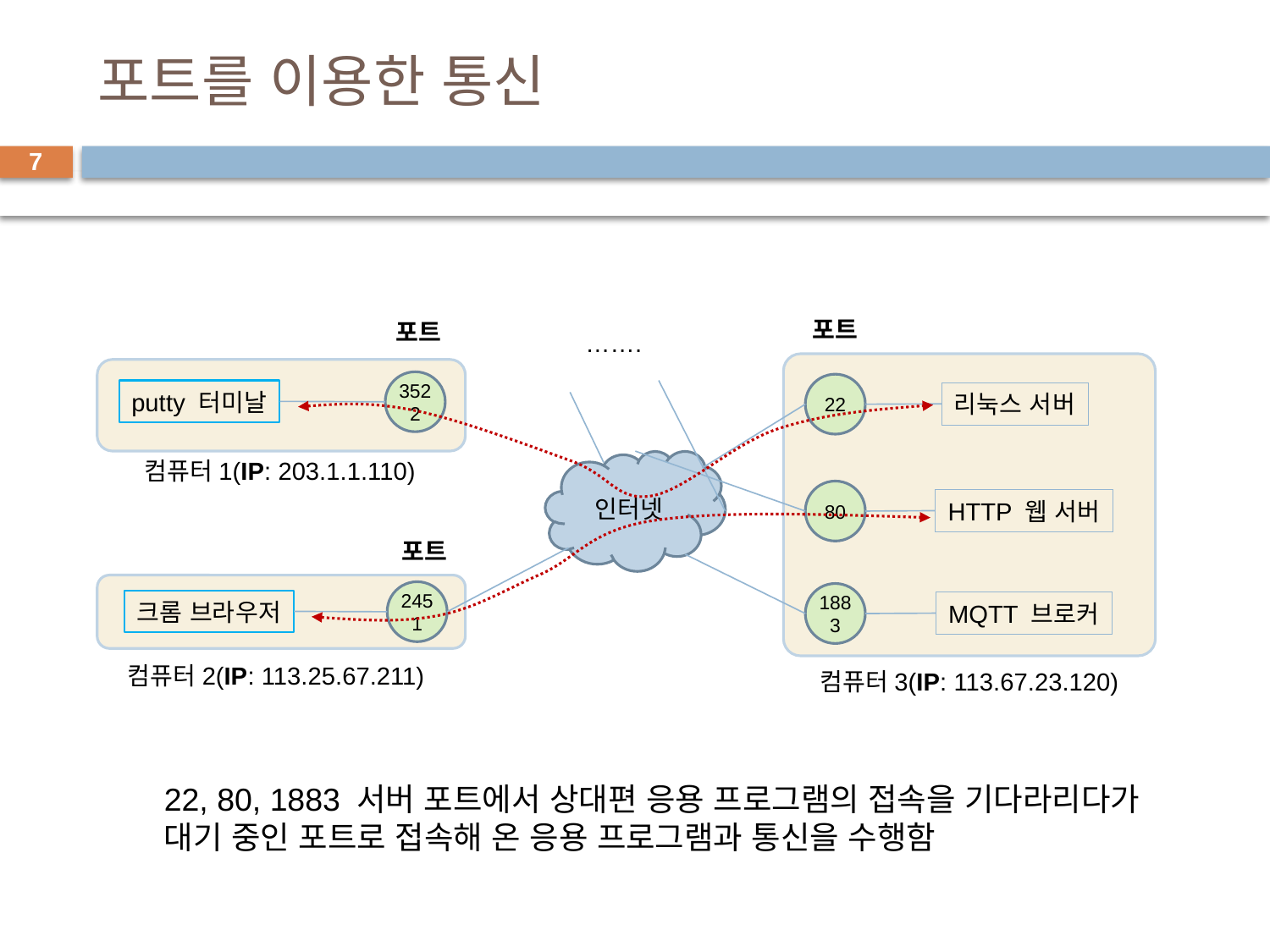

# 포트를 이용한 통신
7
포트
포트
…….

3522
22
putty 터미날
리눅스 서버

컴퓨터1(IP: 203.1.1.110)
인터넷
80
HTTP 웹 서버

포트

2451
1883
크롬 브라우저
MQTT 브로커
컴퓨터2(IP: 113.25.67.211)
컴퓨터3(IP: 113.67.23.120)
22, 80, 1883 서버 포트에서 상대편 응용 프로그램의 접속을 기다라리다가
대기 중인 포트로 접속해 온 응용 프로그램과 통신을 수행함